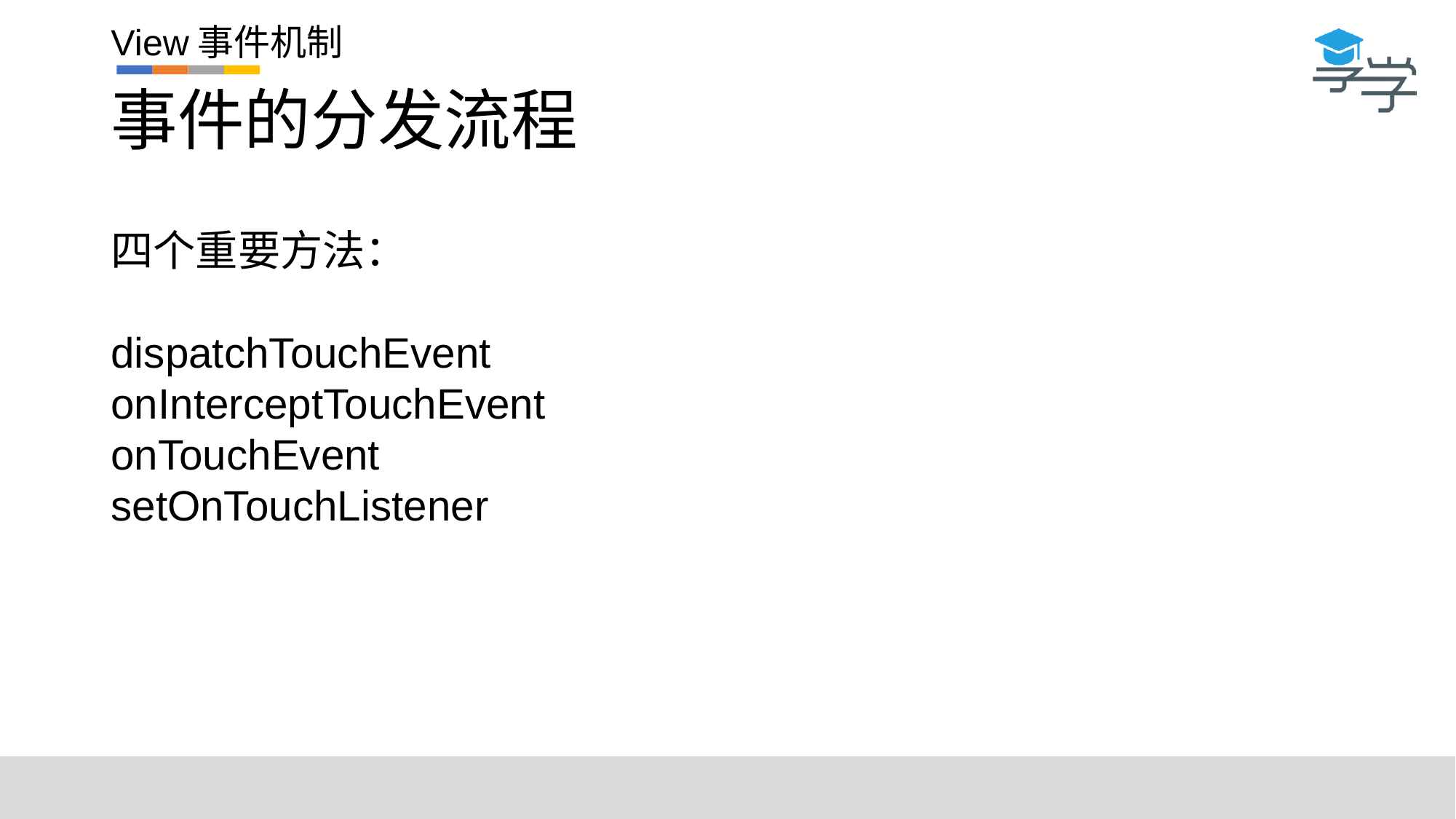

# 事件的分发流程
四个重要方法：

dispatchTouchEvent
onInterceptTouchEvent
onTouchEvent
setOnTouchListener

View事件机制